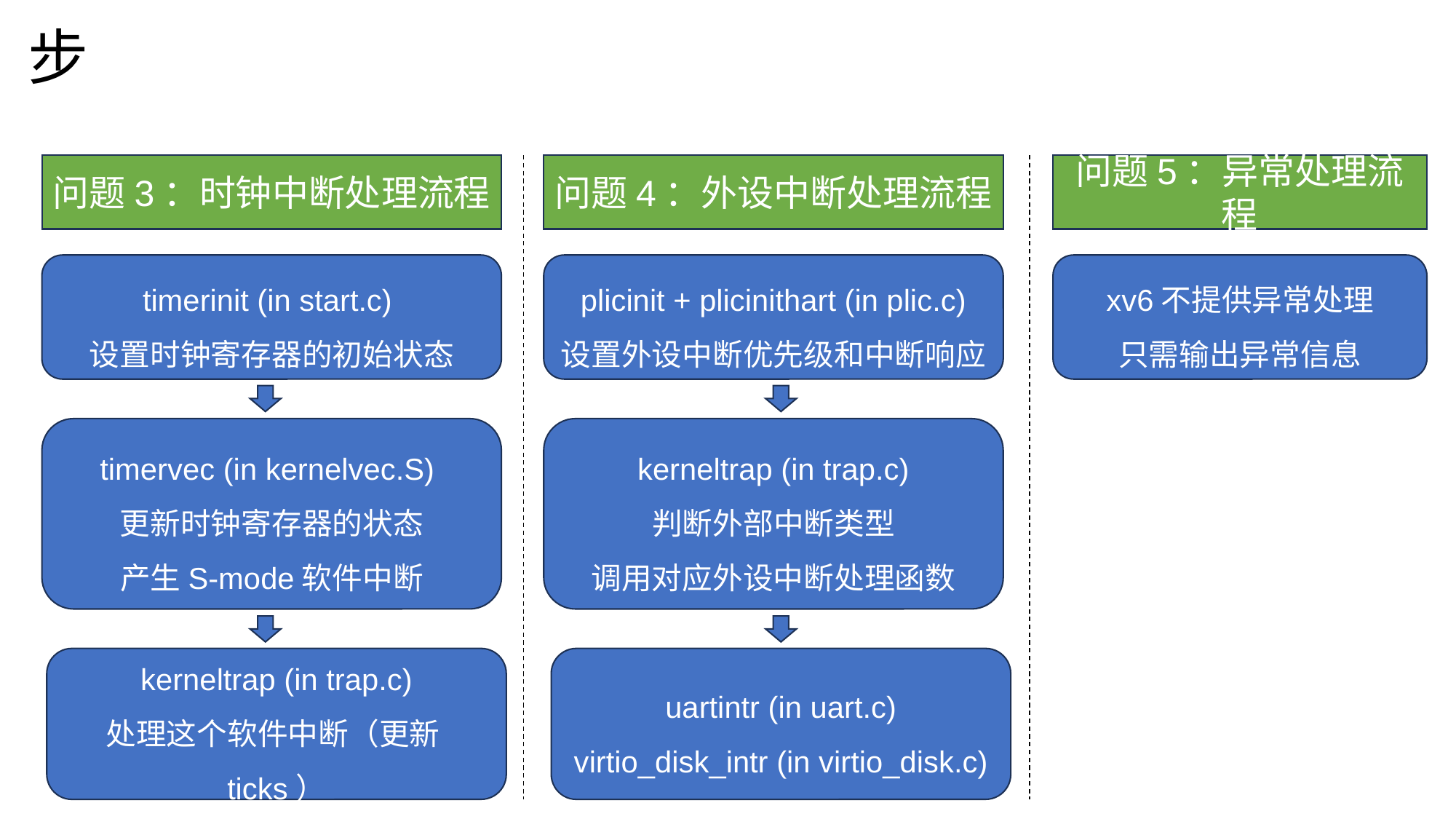

# 三、内核实现-3:中断异常处理初步
问题5：异常处理流程
问题3：时钟中断处理流程
问题4：外设中断处理流程
xv6不提供异常处理
只需输出异常信息
timerinit (in start.c)
设置时钟寄存器的初始状态
plicinit + plicinithart (in plic.c)
设置外设中断优先级和中断响应

timervec (in kernelvec.S)
更新时钟寄存器的状态
产生S-mode软件中断
kerneltrap (in trap.c)
判断外部中断类型
调用对应外设中断处理函数

kerneltrap (in trap.c)
处理这个软件中断（更新ticks）
uartintr (in uart.c)
virtio_disk_intr (in virtio_disk.c)